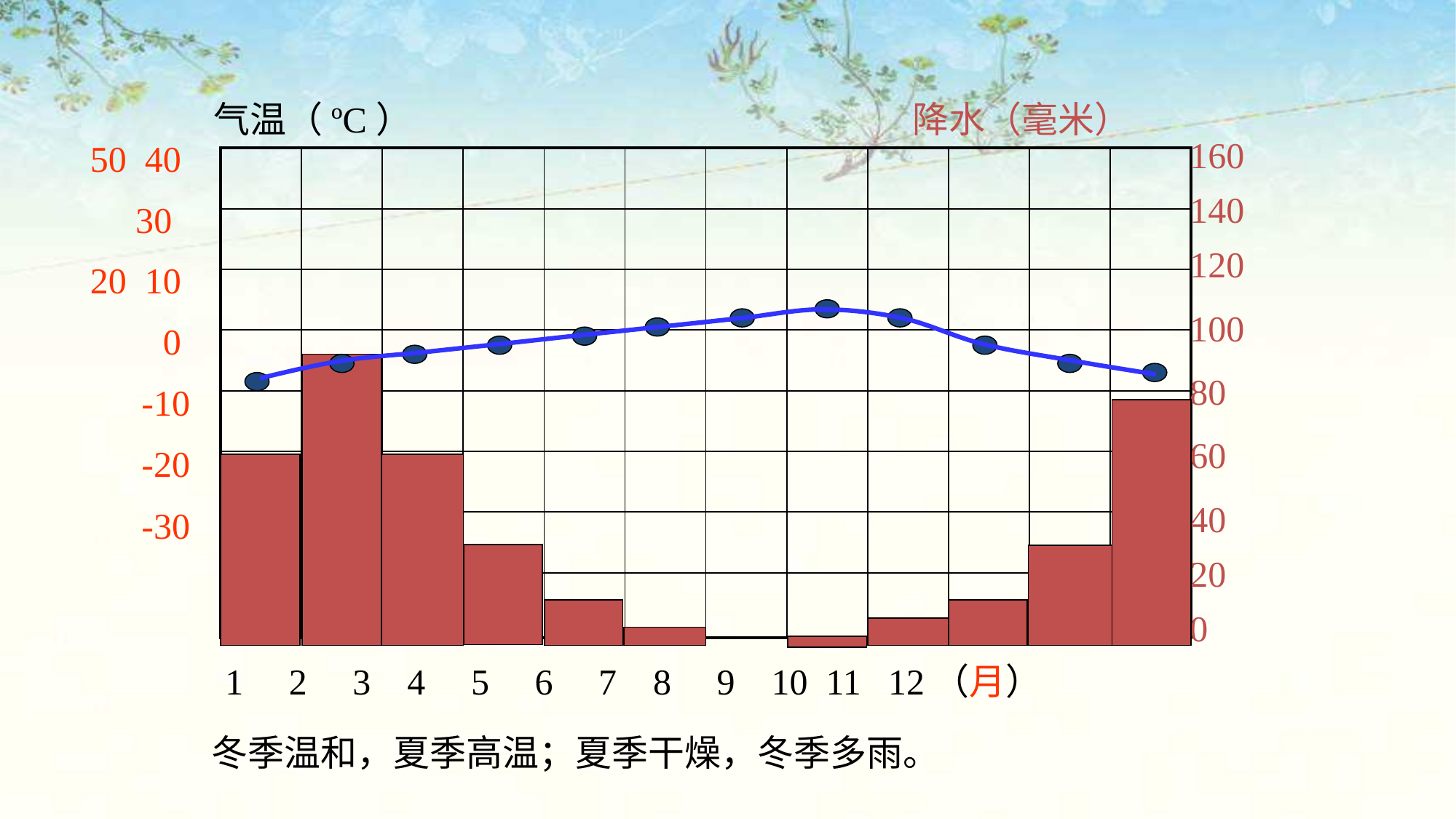

气温（ºC）
降水（毫米）
50  40   30   20  10  0
-10
-20
-30
160
140
120
100
80
60
40
20
0
      1     2     3    4     5     6     7    8     9    10  11   12（月）
|  |  |  |  |  |  |  |  |  |  |  |  |
| --- | --- | --- | --- | --- | --- | --- | --- | --- | --- | --- | --- |
|  |  |  |  |  |  |  |  |  |  |  |  |
|  |  |  |  |  |  |  |  |  |  |  |  |
|  |  |  |  |  |  |  |  |  |  |  |  |
|  |  |  |  |  |  |  |  |  |  |  |  |
|  |  |  |  |  |  |  |  |  |  |  |  |
|  |  |  |  |  |  |  |  |  |  |  |  |
|  |  |  |  |  |  |  |  |  |  |  |  |

冬季温和，夏季高温；夏季干燥，冬季多雨。